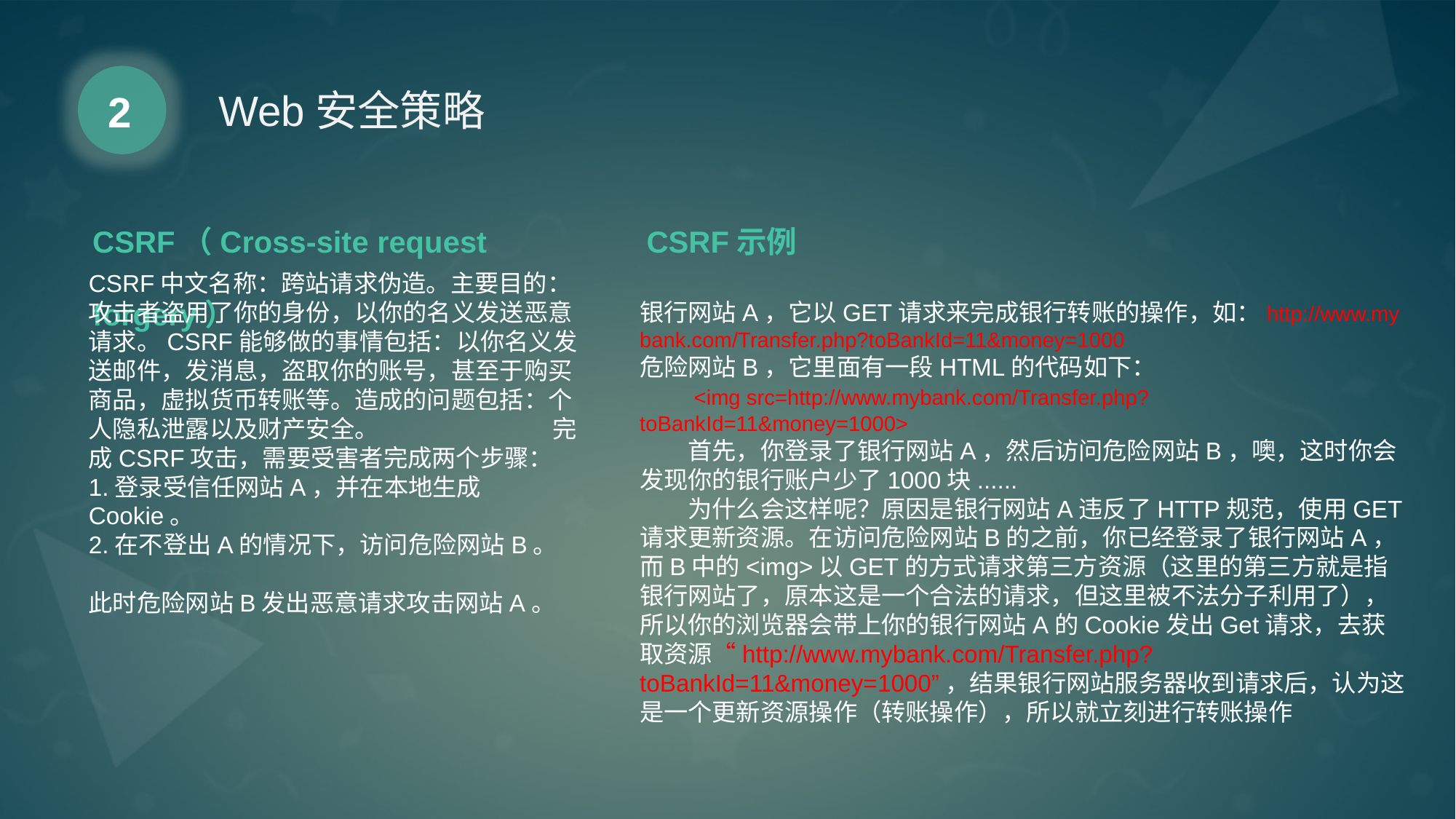

2
Web安全策略
CSRF（Cross-site request forgery）
CSRF中文名称：跨站请求伪造。主要目的：攻击者盗用了你的身份，以你的名义发送恶意请求。CSRF能够做的事情包括：以你名义发送邮件，发消息，盗取你的账号，甚至于购买商品，虚拟货币转账等。造成的问题包括：个人隐私泄露以及财产安全。                                完成CSRF攻击，需要受害者完成两个步骤： 　1.登录受信任网站A，并在本地生成Cookie。
2.在不登出A的情况下，访问危险网站B。
此时危险网站B发出恶意请求攻击网站A。
CSRF示例
      银行网站A，它以GET请求来完成银行转账的操作，如：http://www.mybank.com/Transfer.php?toBankId=11&money=1000
危险网站B，它里面有一段HTML的代码如下：
　　<img src=http://www.mybank.com/Transfer.php?toBankId=11&money=1000>
　　首先，你登录了银行网站A，然后访问危险网站B，噢，这时你会发现你的银行账户少了1000块......
　　为什么会这样呢？原因是银行网站A违反了HTTP规范，使用GET请求更新资源。在访问危险网站B的之前，你已经登录了银行网站A，而B中的<img>以GET的方式请求第三方资源（这里的第三方就是指银行网站了，原本这是一个合法的请求，但这里被不法分子利用了），所以你的浏览器会带上你的银行网站A的Cookie发出Get请求，去获取资源“http://www.mybank.com/Transfer.php?toBankId=11&money=1000”，结果银行网站服务器收到请求后，认为这是一个更新资源操作（转账操作），所以就立刻进行转账操作